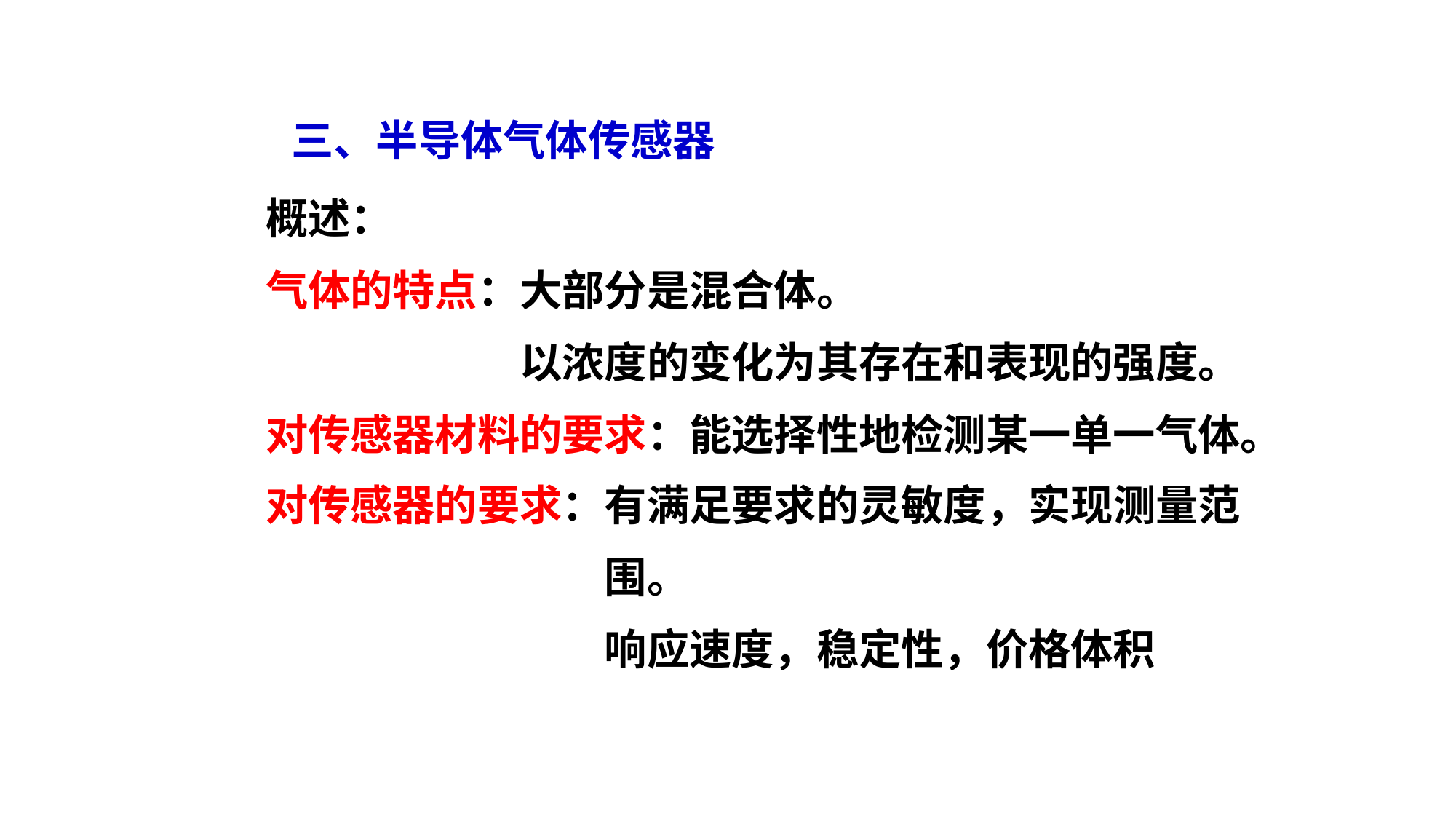

三、半导体气体传感器
概述：
气体的特点：大部分是混合体。
　　　　　　以浓度的变化为其存在和表现的强度。
对传感器材料的要求：能选择性地检测某一单一气体。

对传感器的要求：有满足要求的灵敏度，实现测量范
　　　　　　　　围。
　　　　　　　　响应速度，稳定性，价格体积